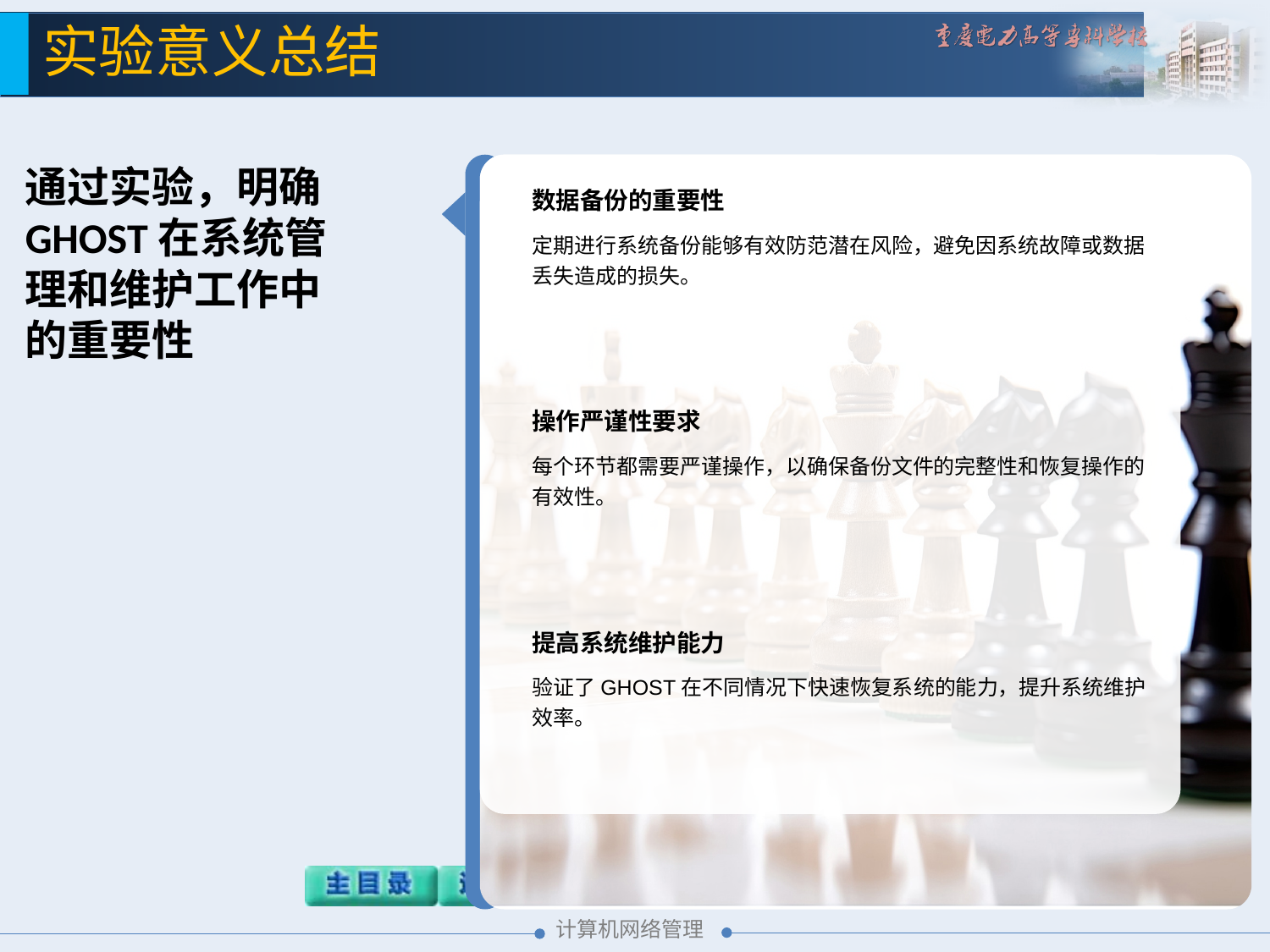

实验意义总结

通过实验，明确GHOST在系统管理和维护工作中的重要性

数据备份的重要性
定期进行系统备份能够有效防范潜在风险，避免因系统故障或数据丢失造成的损失。
操作严谨性要求
每个环节都需要严谨操作，以确保备份文件的完整性和恢复操作的有效性。
提高系统维护能力
验证了GHOST在不同情况下快速恢复系统的能力，提升系统维护效率。